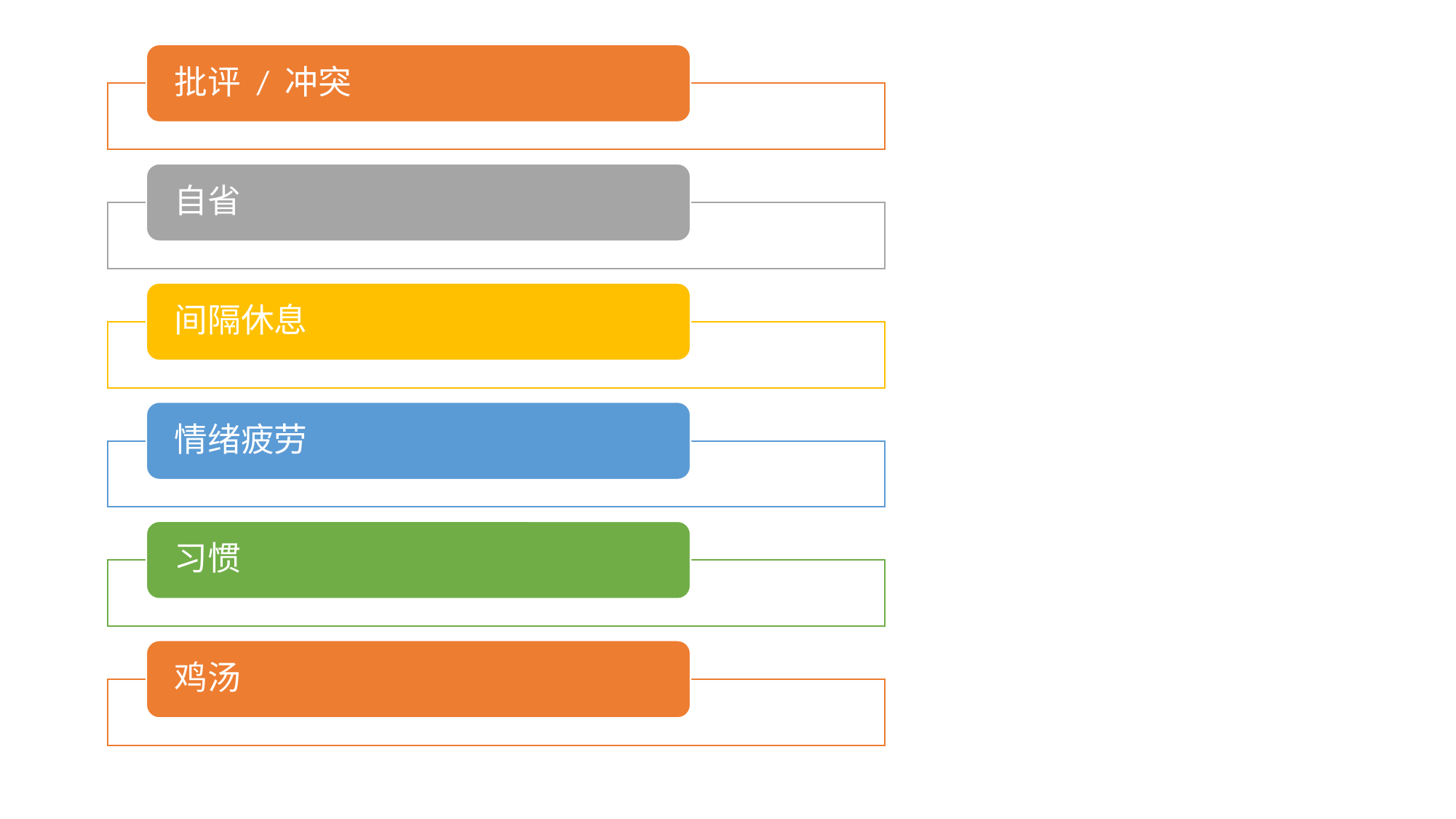

批评 / 冲突
自省
间隔休息
情绪疲劳
习惯
鸡汤